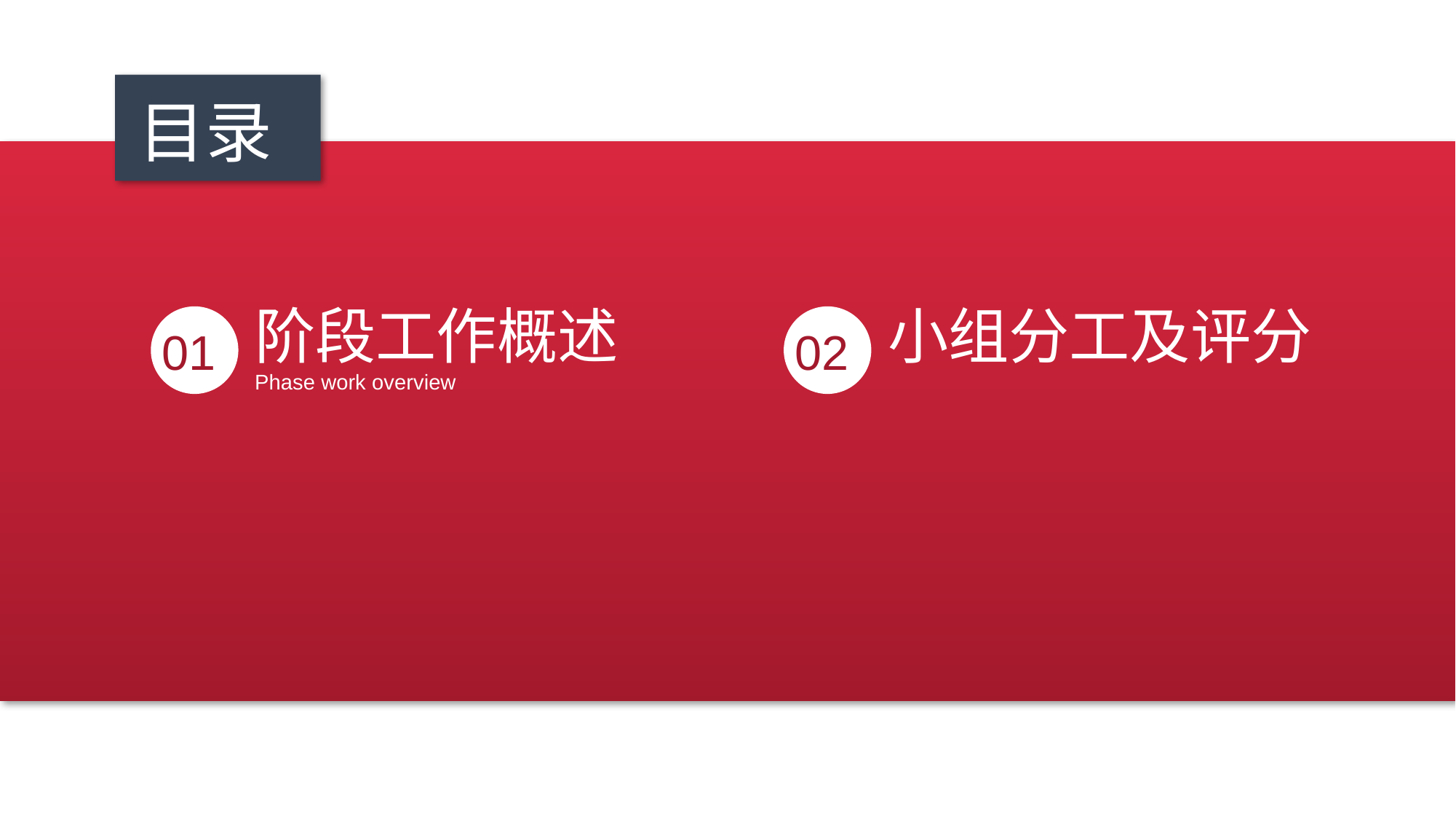

目录

小组分工及评分
阶段工作概述

01
02
Phase work overview